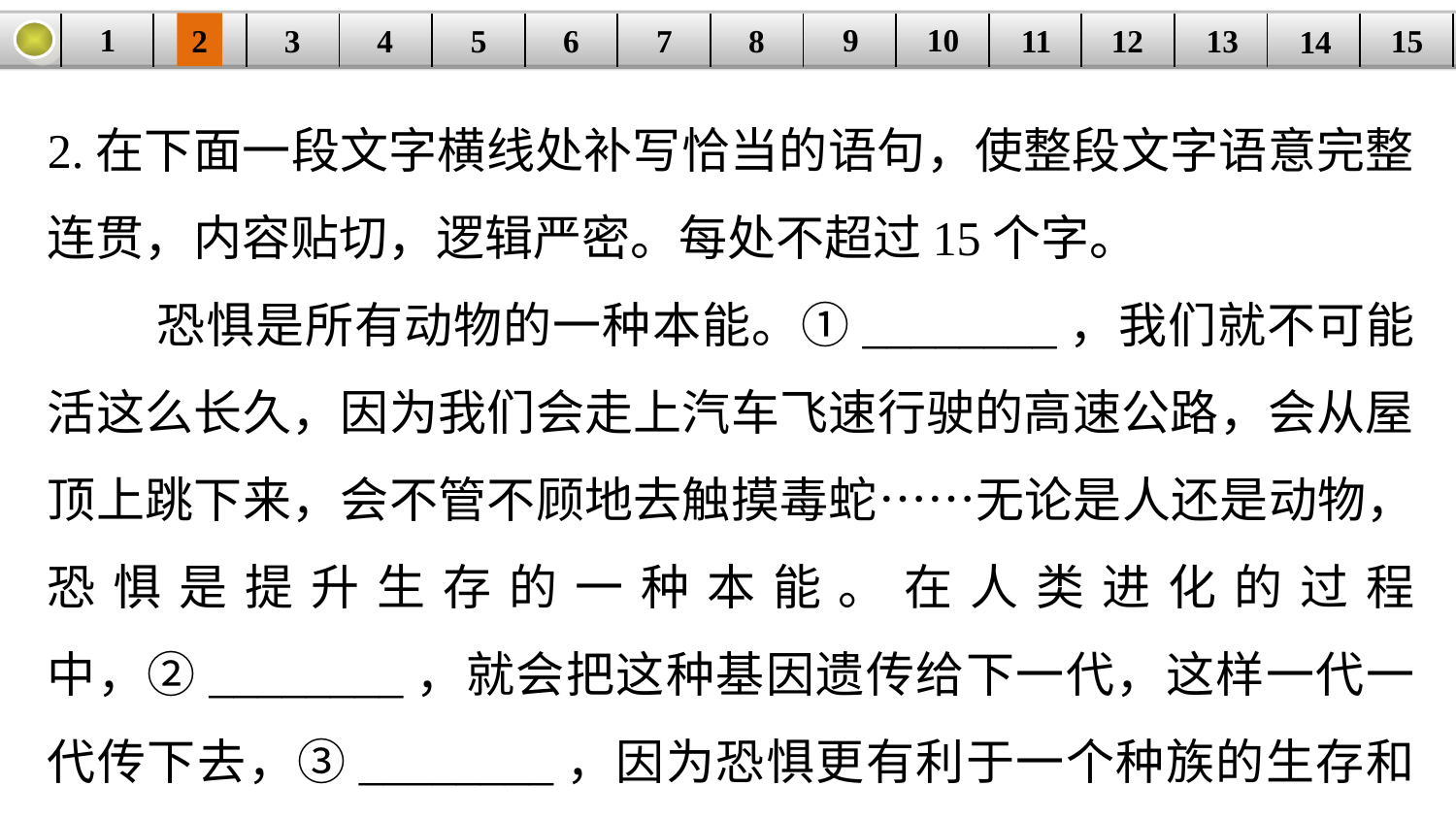

9
10
1
3
4
5
6
8
11
2
12
15
|  |  |  |  |  |  |  |  |  |  |  |  |  |  |  |
| --- | --- | --- | --- | --- | --- | --- | --- | --- | --- | --- | --- | --- | --- | --- |
7
13
14

2.在下面一段文字横线处补写恰当的语句，使整段文字语意完整连贯，内容贴切，逻辑严密。每处不超过15个字。
        恐惧是所有动物的一种本能。①________，我们就不可能活这么长久，因为我们会走上汽车飞速行驶的高速公路，会从屋顶上跳下来，会不管不顾地去触摸毒蛇……无论是人还是动物，恐惧是提升生存的一种本能。在人类进化的过程中，②________，就会把这种基因遗传给下一代，这样一代一代传下去，③________，因为恐惧更有利于一个种族的生存和发展。